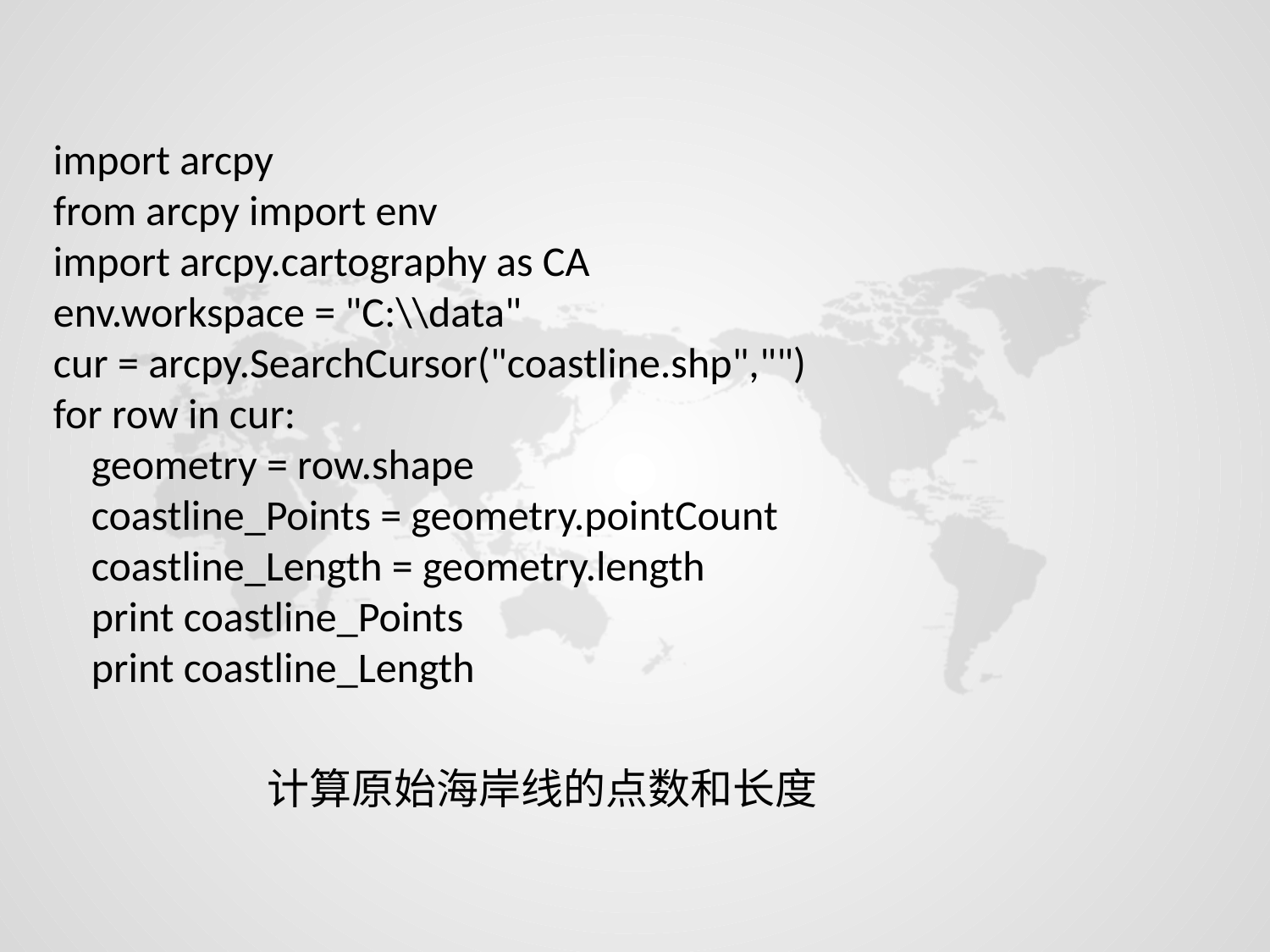

import arcpy
from arcpy import env
import arcpy.cartography as CA
env.workspace = "C:\\data"
cur = arcpy.SearchCursor("coastline.shp","")
for row in cur:
    geometry = row.shape
    coastline_Points = geometry.pointCount
    coastline_Length = geometry.length
    print coastline_Points
    print coastline_Length
计算原始海岸线的点数和长度